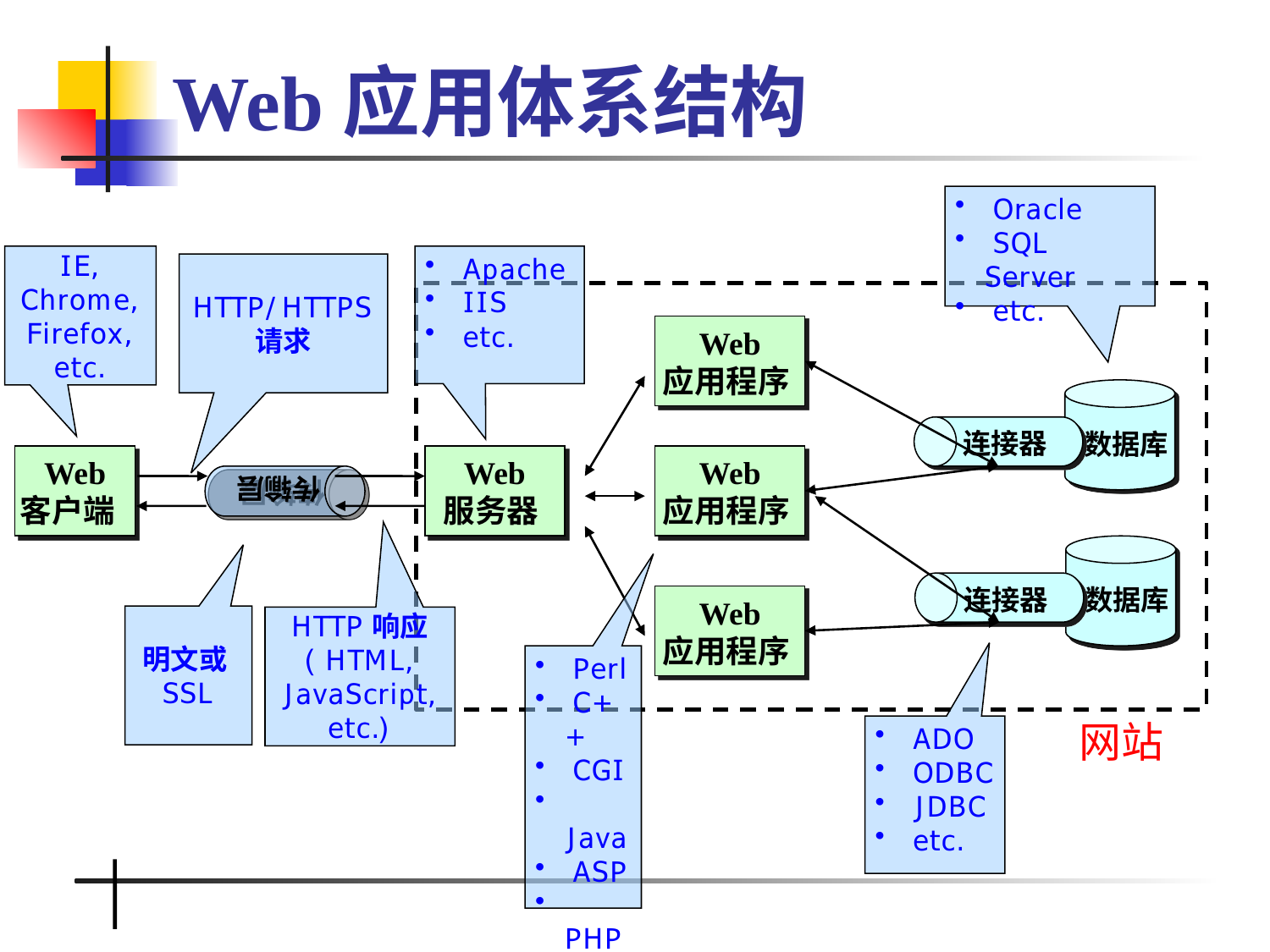

# Web应用体系结构
 Oracle
 SQL Server
 etc.
IE, Chrome,
Firefox,
etc.
 Apache
 IIS
 etc.
HTTP/HTTPS
请求

Web
应用程序
连接器
  数据库
传输层
Web
客户端
Web
服务器
Web
应用程序

连接器
  数据库
Web
应用程序
明文或SSL
HTTP响应
( HTML, JavaScript, etc.)
 Perl
 C++
 CGI
 Java
 ASP
 PHP
 etc.
网站
 ADO
 ODBC
 JDBC
 etc.